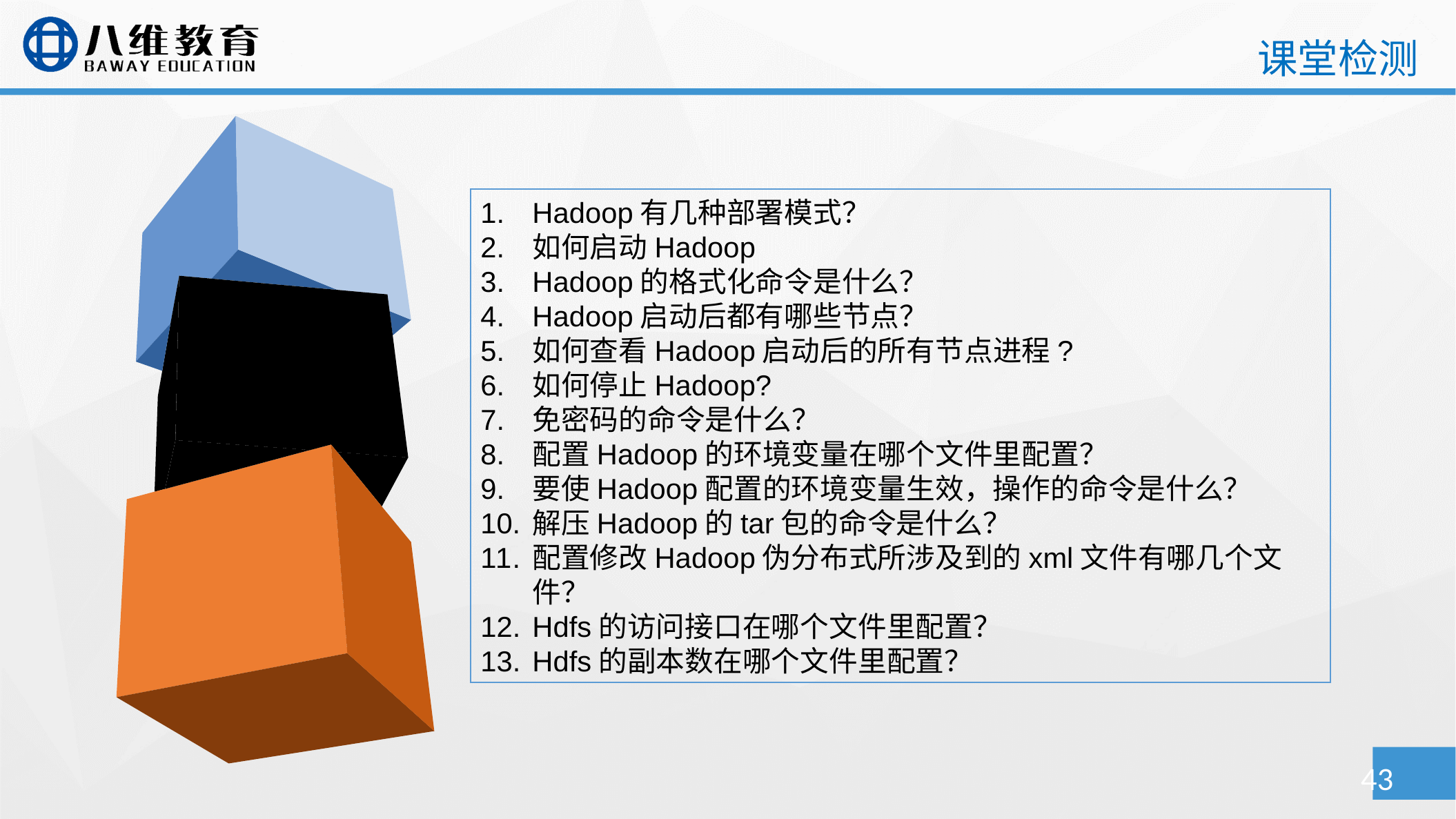

课堂检测

Hadoop有几种部署模式？
如何启动Hadoop
Hadoop的格式化命令是什么？
Hadoop启动后都有哪些节点？
如何查看Hadoop启动后的所有节点进程?
如何停止Hadoop?
免密码的命令是什么？
配置Hadoop的环境变量在哪个文件里配置？
要使Hadoop配置的环境变量生效，操作的命令是什么？
解压Hadoop的tar包的命令是什么？
配置修改Hadoop伪分布式所涉及到的xml文件有哪几个文件？
Hdfs的访问接口在哪个文件里配置？
Hdfs的副本数在哪个文件里配置？